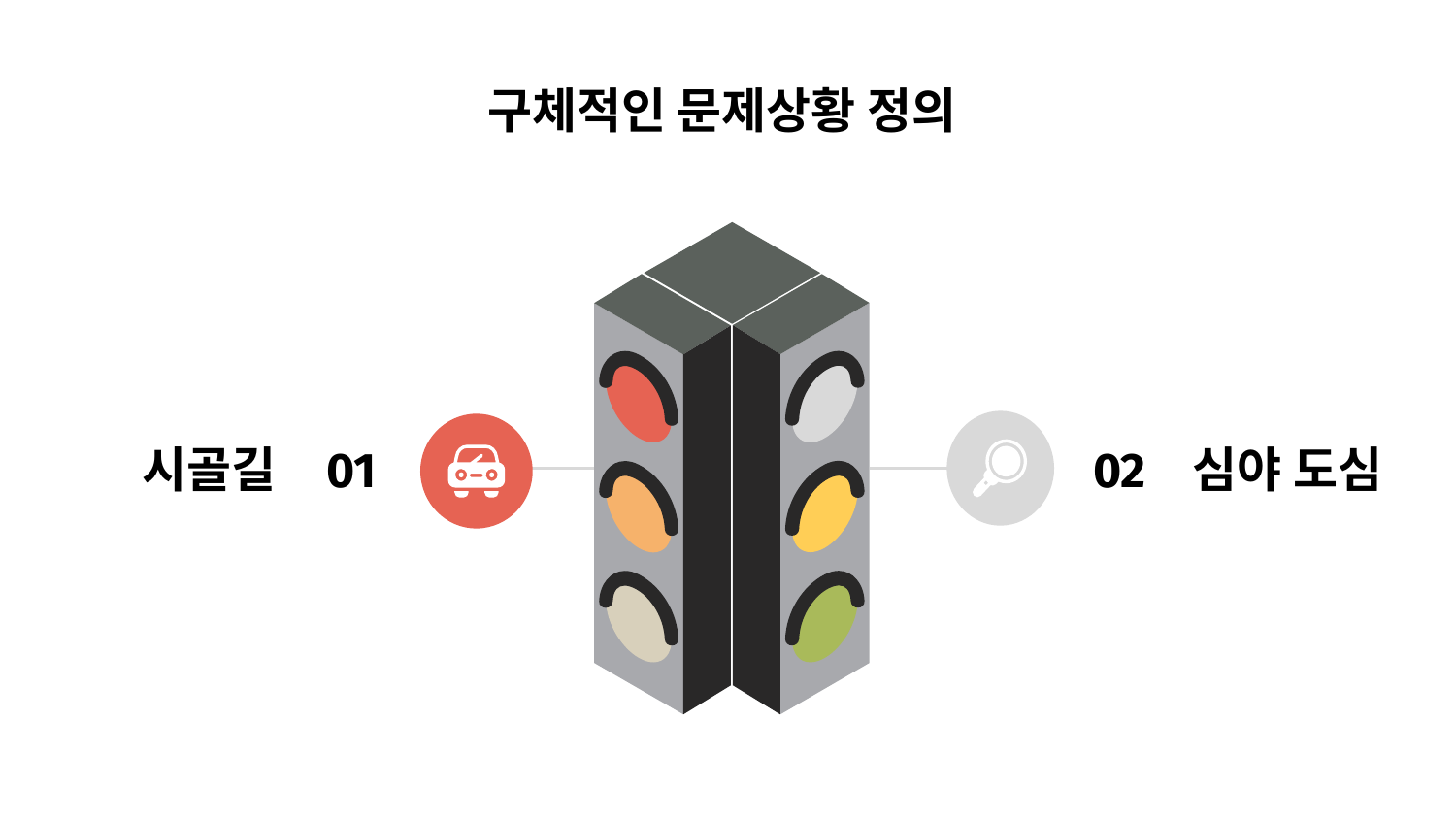

# 구체적인 문제상황 정의

시골길
심야 도심

02
01